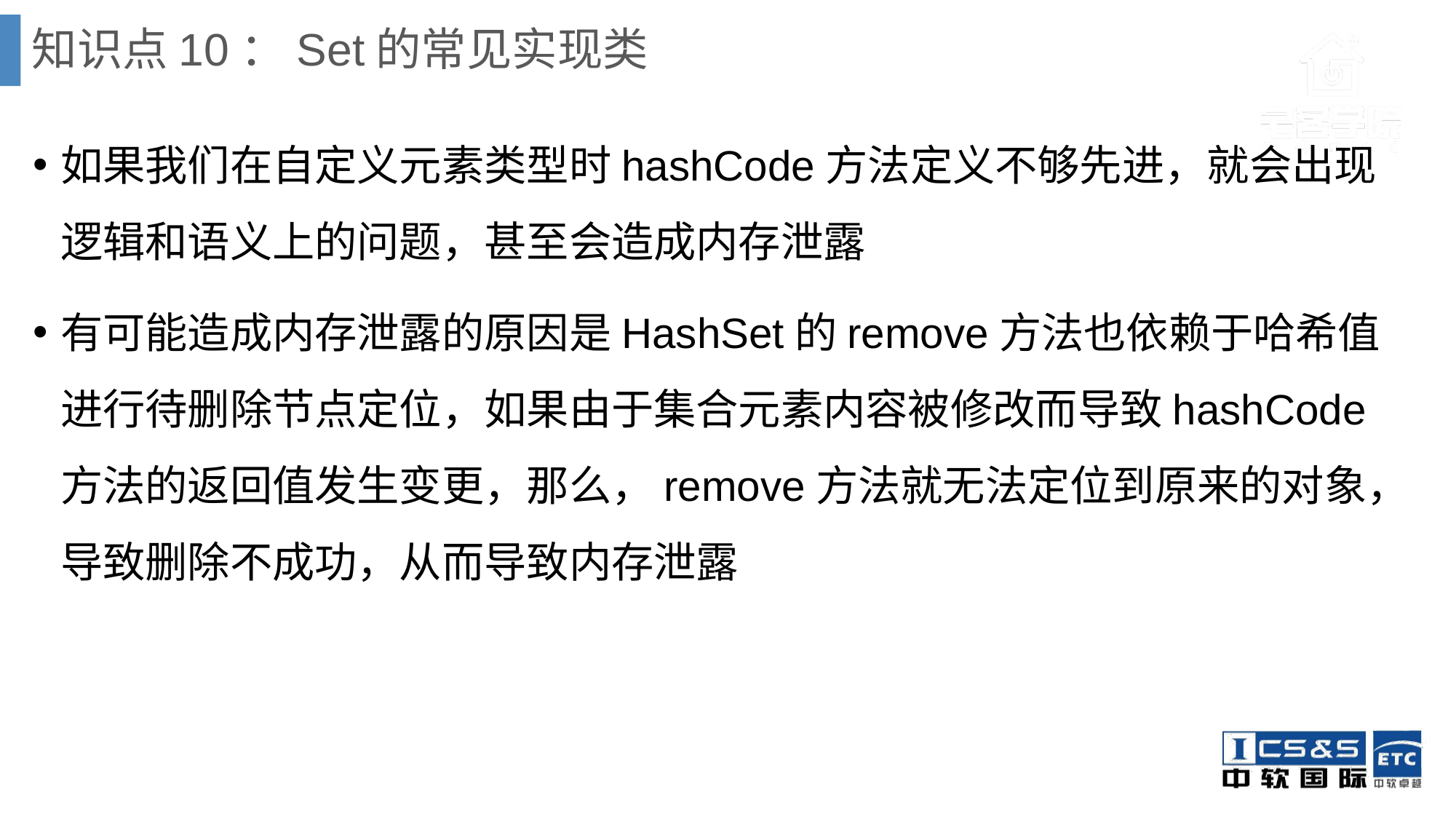

# 知识点10：Set的常见实现类
如果我们在自定义元素类型时hashCode方法定义不够先进，就会出现逻辑和语义上的问题，甚至会造成内存泄露
有可能造成内存泄露的原因是HashSet的remove方法也依赖于哈希值进行待删除节点定位，如果由于集合元素内容被修改而导致hashCode方法的返回值发生变更，那么，remove方法就无法定位到原来的对象，导致删除不成功，从而导致内存泄露